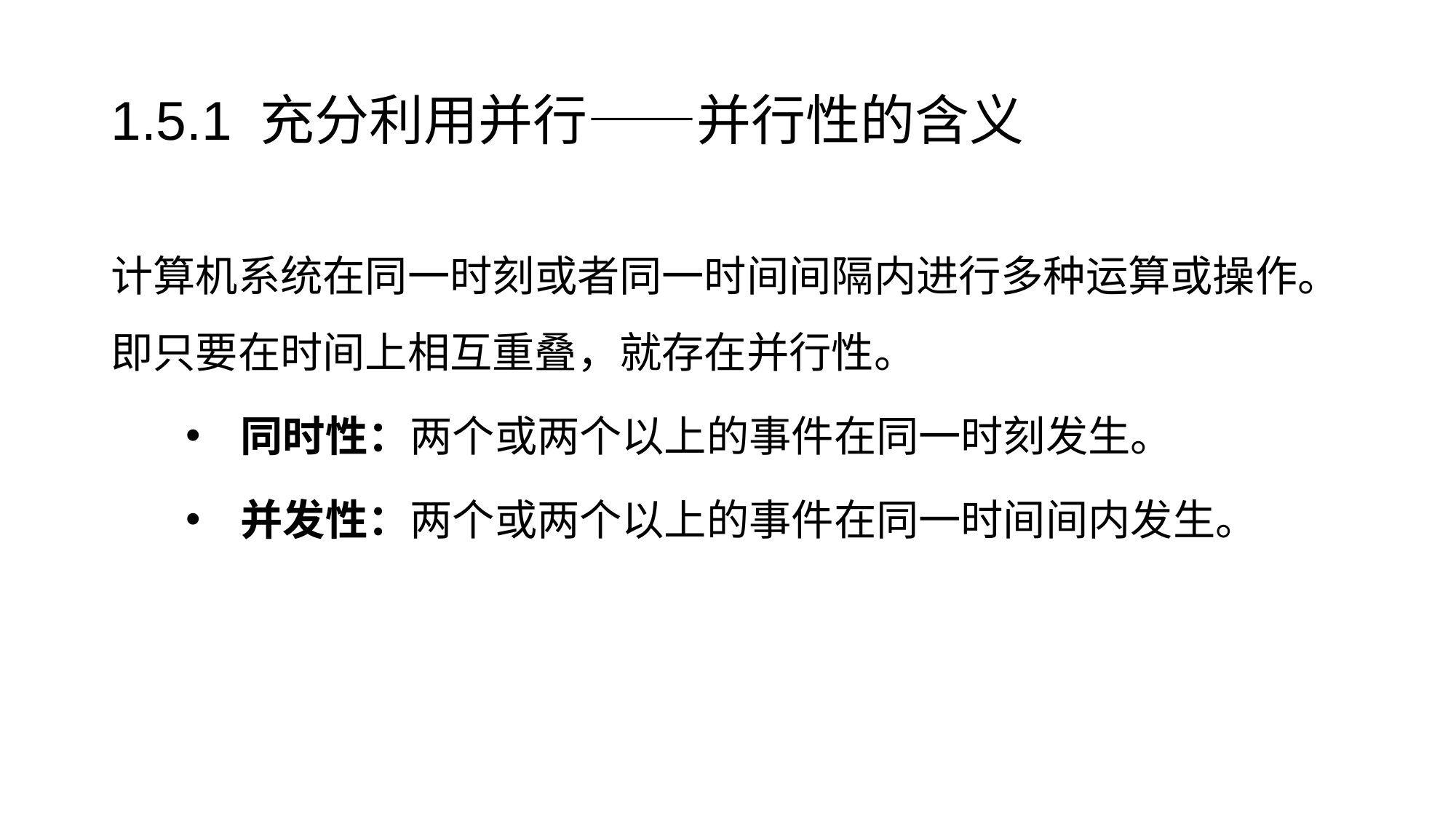

# 1.5.1 充分利用并行——并行性的含义
计算机系统在同一时刻或者同一时间间隔内进行多种运算或操作。即只要在时间上相互重叠，就存在并行性。
同时性：两个或两个以上的事件在同一时刻发生。
并发性：两个或两个以上的事件在同一时间间内发生。